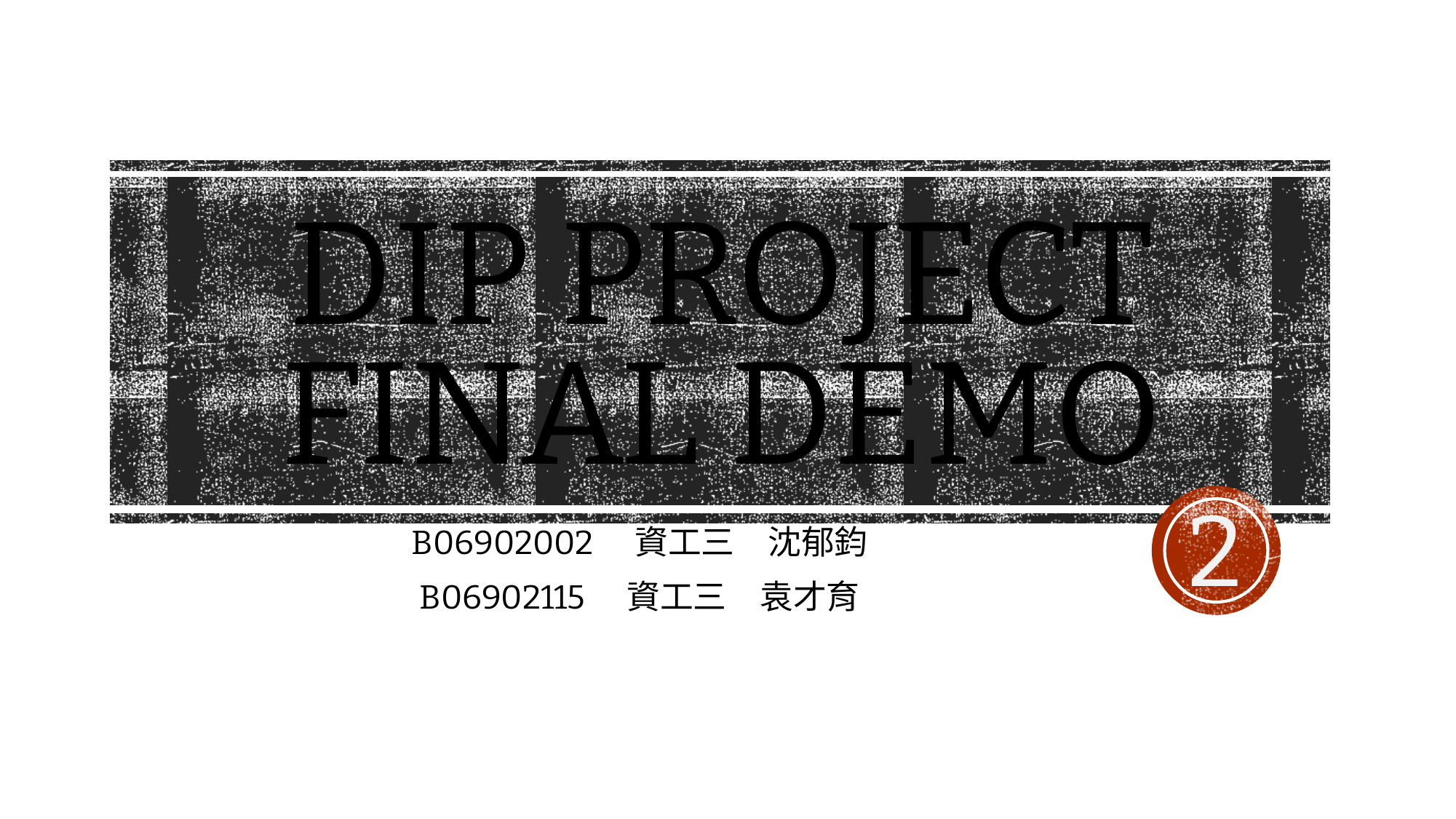

# DIP Project final DEMO
2
B06902002　資工三　沈郁鈞
B06902115　資工三　袁才育